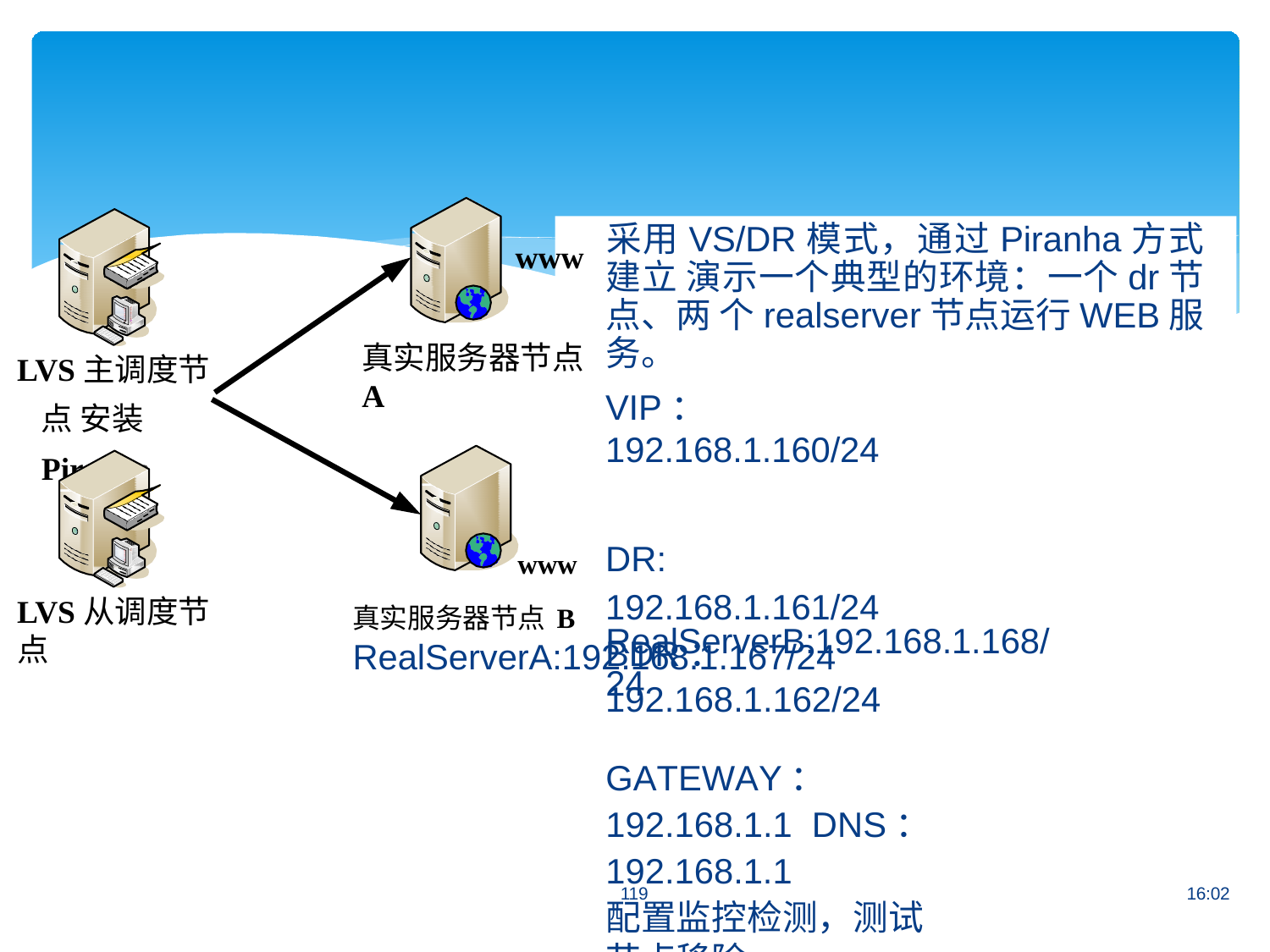

# 采用VS/DR模式，通过Piranha方式建立 演示一个典型的环境：一个dr节点、两 个realserver节点运行WEB服务。

www

真实服务器节点A
LVS主调度节点 安装Piranha

VIP：192.168.1.160/24

www	DR:	192.168.1.161/24  BDR：192.168.1.162/24

真实服务器节点B RealServerA:192.168.1.167/24

LVS从调度节点
RealServerB:192.168.1.168/24

GATEWAY：192.168.1.1  DNS：192.168.1.1
配置监控检测，测试节点移除
119
16:02